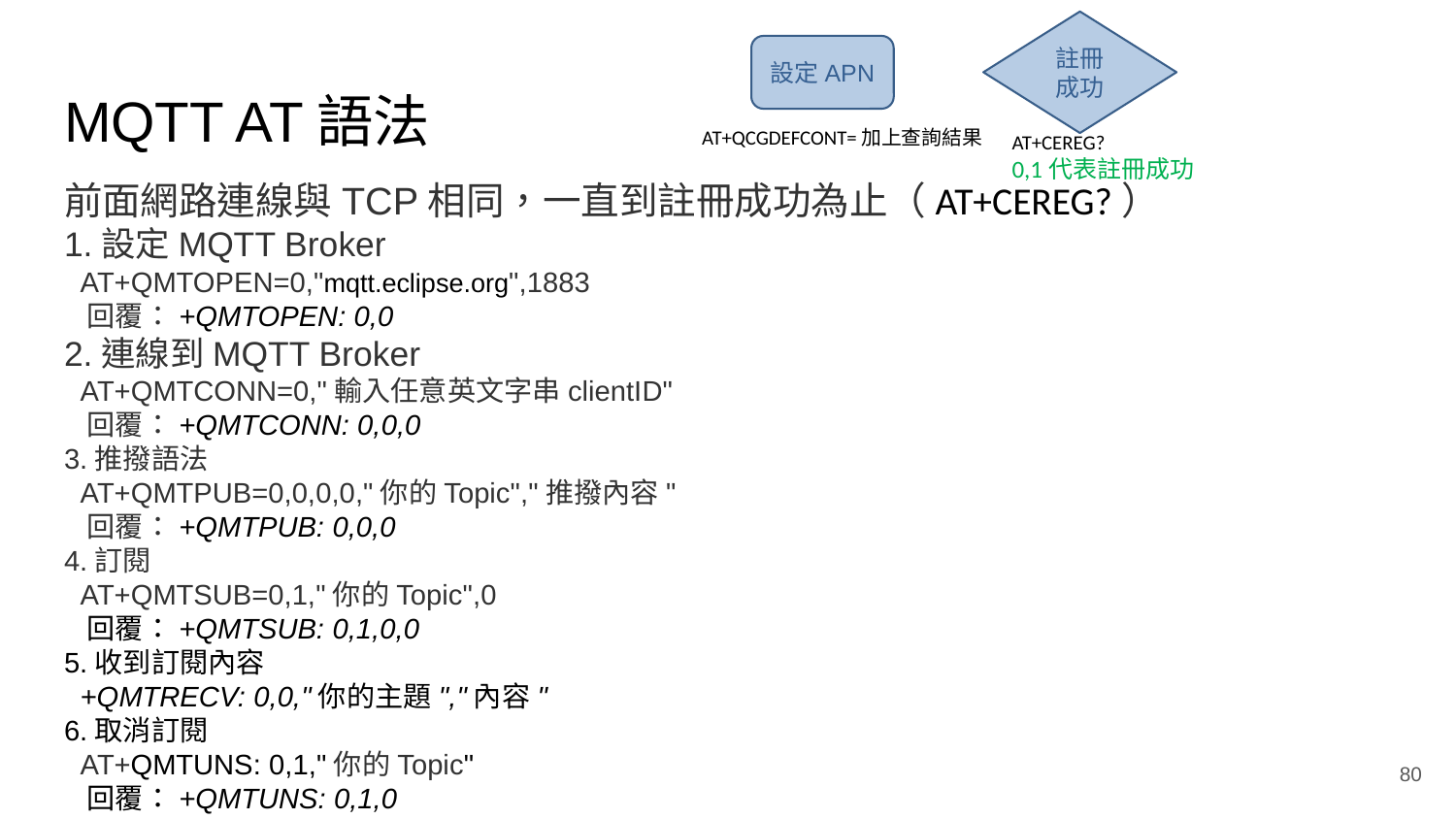

註冊成功
設定APN
# MQTT AT語法
AT+QCGDEFCONT=加上查詢結果
AT+CEREG?
0,1代表註冊成功
前面網路連線與TCP相同，一直到註冊成功為止（AT+CEREG?）
1.設定MQTT Broker
  AT+QMTOPEN=0,"mqtt.eclipse.org",1883
  回覆：+QMTOPEN: 0,0
2.連線到MQTT Broker
  AT+QMTCONN=0,"輸入任意英文字串clientID"
  回覆：+QMTCONN: 0,0,0
3.推撥語法
  AT+QMTPUB=0,0,0,0,"你的Topic","推撥內容"
  回覆：+QMTPUB: 0,0,0
4.訂閱
  AT+QMTSUB=0,1,"你的Topic",0
  回覆：+QMTSUB: 0,1,0,0
5.收到訂閱內容
  +QMTRECV: 0,0,"你的主題","內容"
6.取消訂閱
  AT+QMTUNS: 0,1,"你的Topic"
  回覆：+QMTUNS: 0,1,0
80